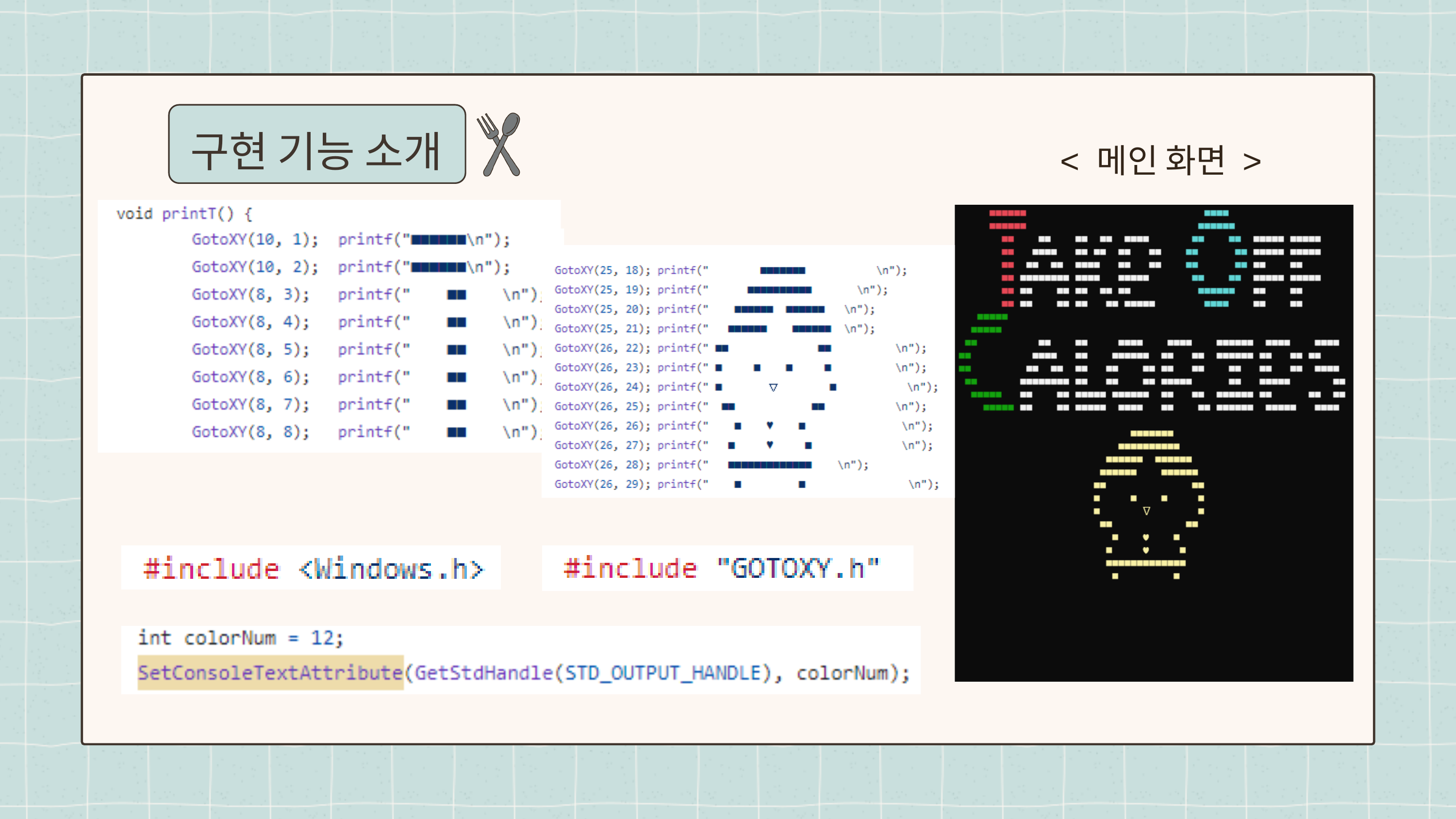

구현 기능 소개
< 메인 화면 >